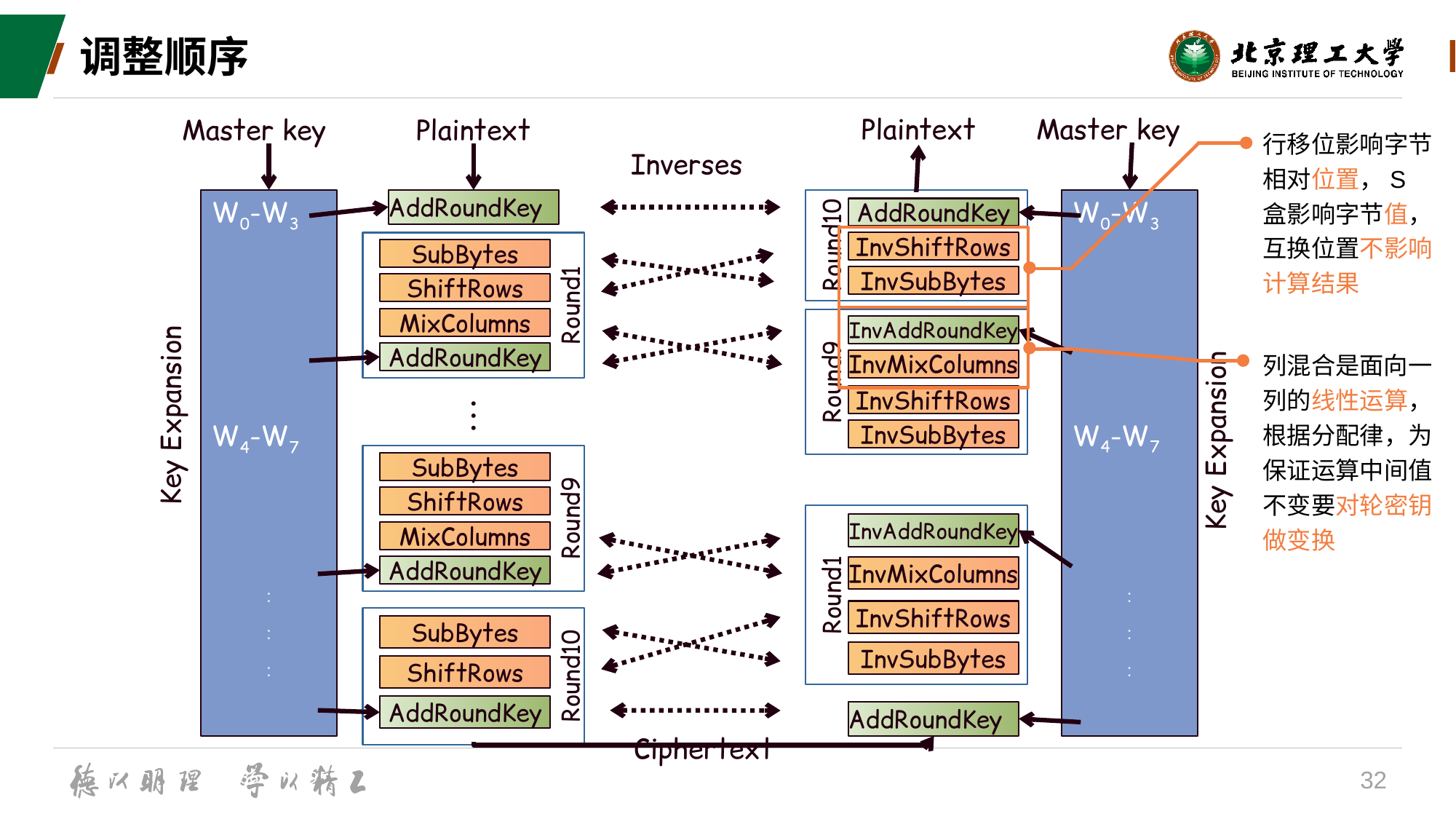

# 调整顺序
Plaintext
Master key
Master key
Plaintext
行移位影响字节相对位置，S盒影响字节值，互换位置不影响计算结果

Inverses
Round10
AddRoundKey
InvShiftRows
InvSubBytes
W0-W3

W4-W7

:
:
:

W36-W39

W40-W43

W0-W3

W4-W7

:
:
:

W36-W39

W40-W43

AddRoundKey
Round1
SubBytes
ShiftRows
MixColumns
AddRoundKey

列混合是面向一列的线性运算，根据分配律，为保证运算中间值不变要对轮密钥做变换
Round9
InvAddRoundKey
InvMixColumns
InvShiftRows
InvSubBytes
…
Round9
SubBytes
ShiftRows
MixColumns
AddRoundKey
Key Expansion
Key Expansion
Round1
InvAddRoundKey
InvMixColumns
InvShiftRows
InvSubBytes
Round10
SubBytes
ShiftRows
AddRoundKey

AddRoundKey
Ciphertext